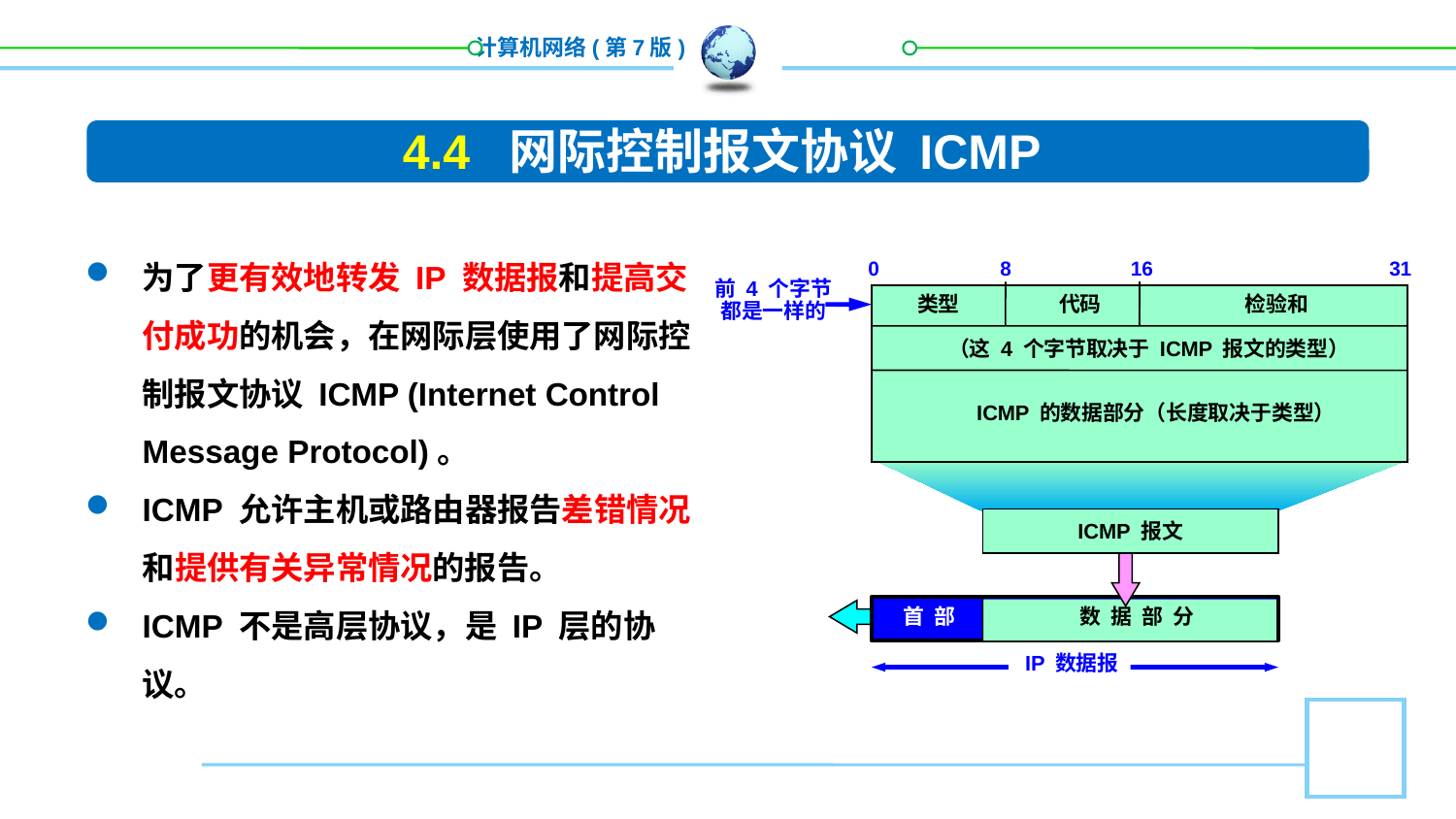

4.4  网际控制报文协议 ICMP

为了更有效地转发 IP 数据报和提高交付成功的机会，在网际层使用了网际控制报文协议 ICMP (Internet Control Message Protocol)。
ICMP 允许主机或路由器报告差错情况和提供有关异常情况的报告。
ICMP 不是高层协议，是 IP 层的协议。

0
8
16
31
前 4 个字节
都是一样的
类型
代码
检验和

（这 4 个字节取决于 ICMP 报文的类型）
ICMP 的数据部分（长度取决于类型）

ICMP 报文

首  部
数  据  部  分

IP 数据报